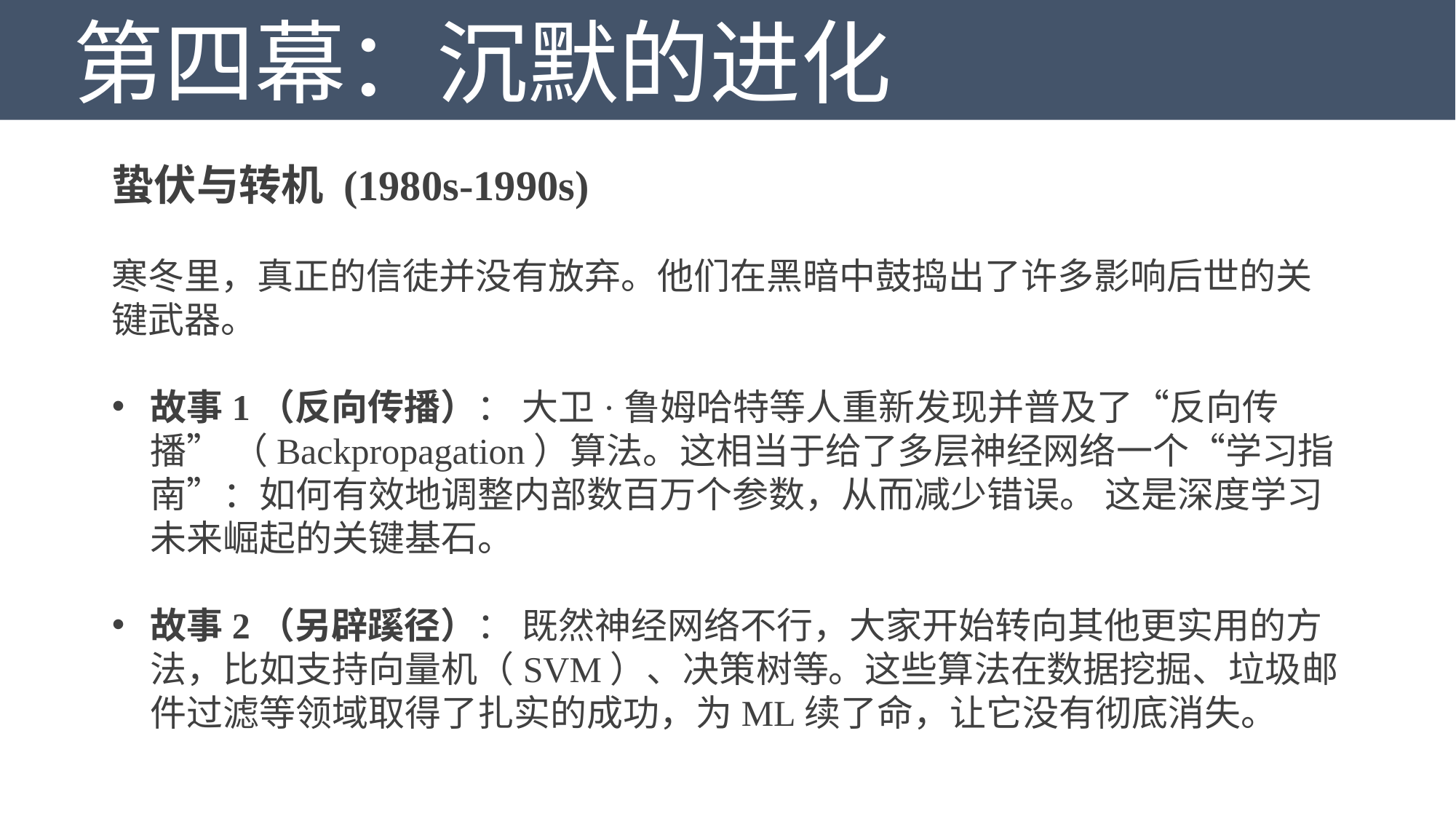

第四幕：沉默的进化
蛰伏与转机 (1980s-1990s)

寒冬里，真正的信徒并没有放弃。他们在黑暗中鼓捣出了许多影响后世的关键武器。

故事1（反向传播）： 大卫·鲁姆哈特等人重新发现并普及了“反向传播” （Backpropagation）算法。这相当于给了多层神经网络一个“学习指南”：如何有效地调整内部数百万个参数，从而减少错误。 这是深度学习未来崛起的关键基石。

故事2（另辟蹊径）： 既然神经网络不行，大家开始转向其他更实用的方法，比如支持向量机（SVM）、决策树等。这些算法在数据挖掘、垃圾邮件过滤等领域取得了扎实的成功，为ML续了命，让它没有彻底消失。